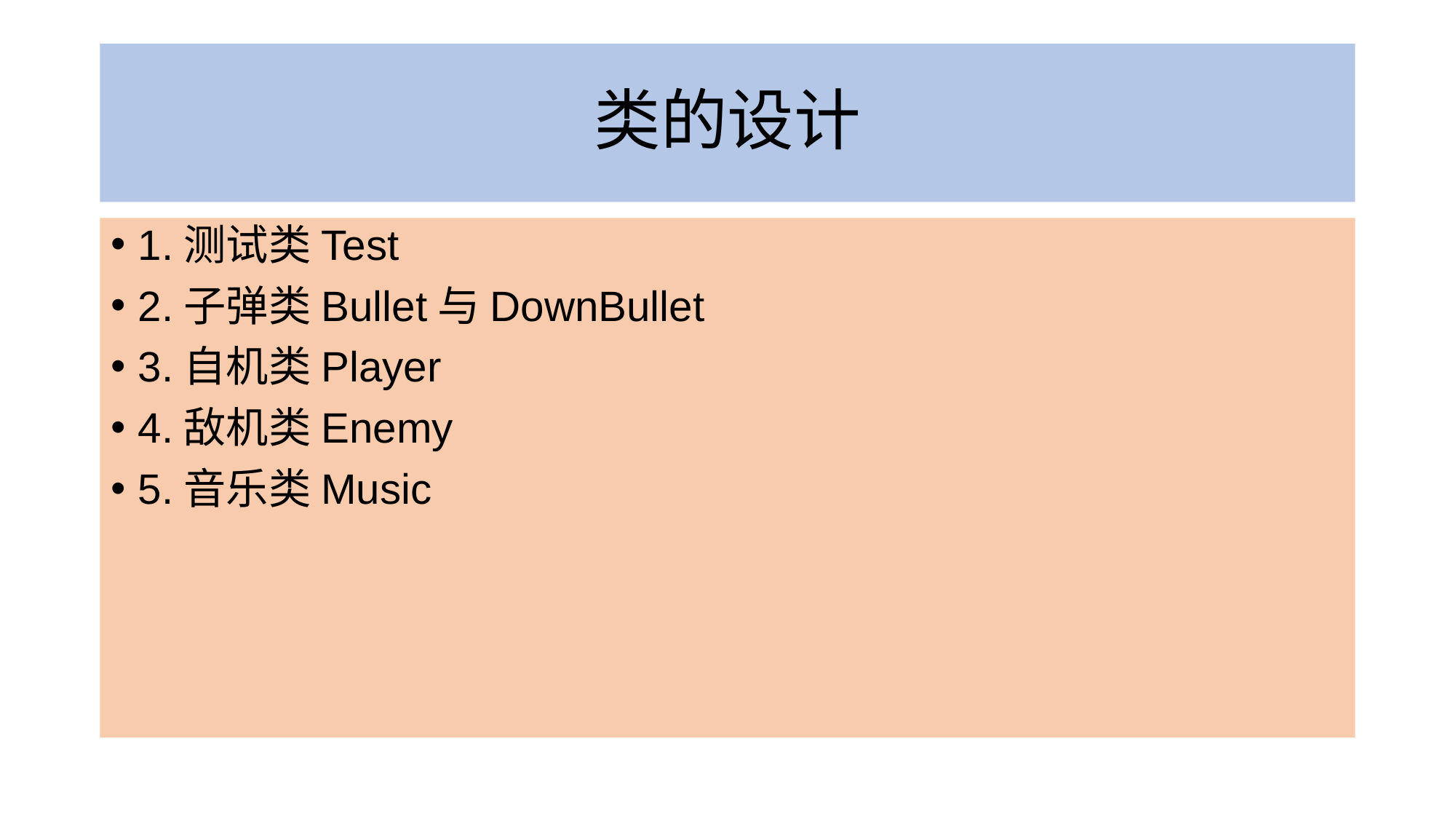

# 类的设计
1.测试类Test
2.子弹类Bullet与DownBullet
3.自机类Player
4.敌机类Enemy
5.音乐类Music